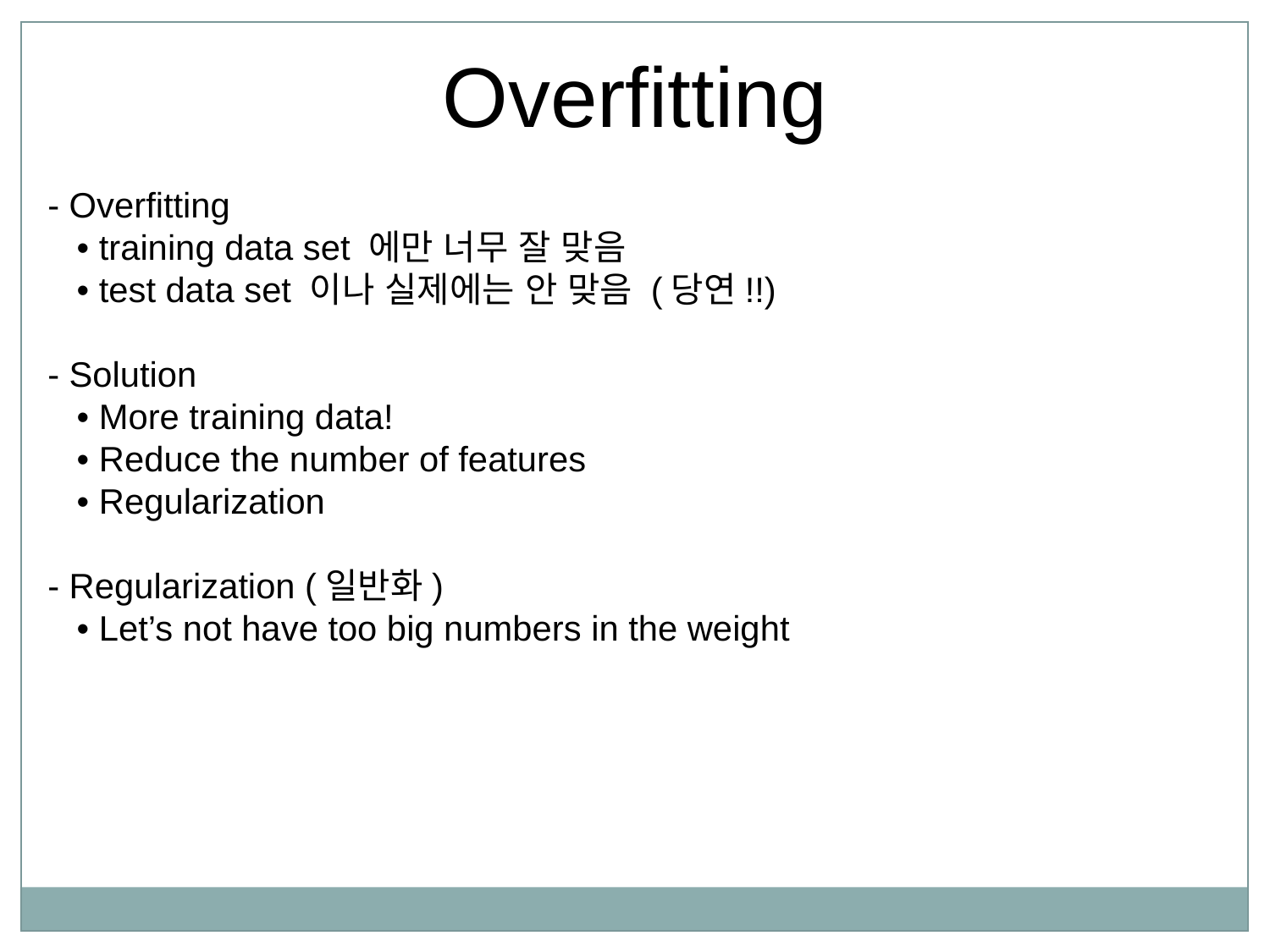

Overfitting
- Overfitting
   • training data set 에만 너무 잘 맞음
   • test data set 이나 실제에는 안 맞음 (당연!!)

- Solution
   • More training data!
   • Reduce the number of features
   • Regularization

- Regularization (일반화)
   • Let’s not have too big numbers in the weight